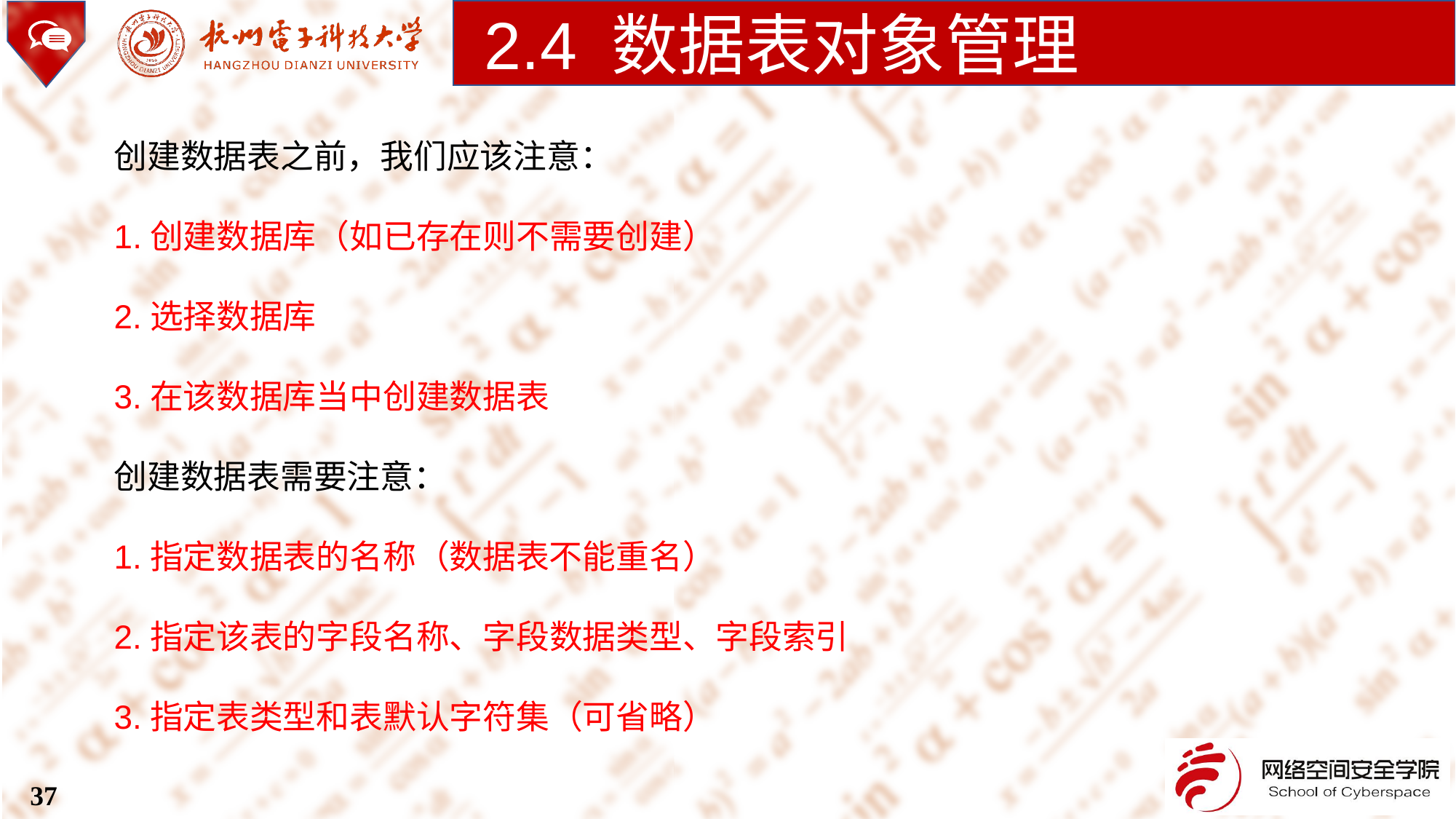

2.4 数据表对象管理
创建数据表之前，我们应该注意：
1.创建数据库（如已存在则不需要创建）
2.选择数据库
3.在该数据库当中创建数据表
创建数据表需要注意：
1.指定数据表的名称（数据表不能重名）
2.指定该表的字段名称、字段数据类型、字段索引
3.指定表类型和表默认字符集（可省略）
37